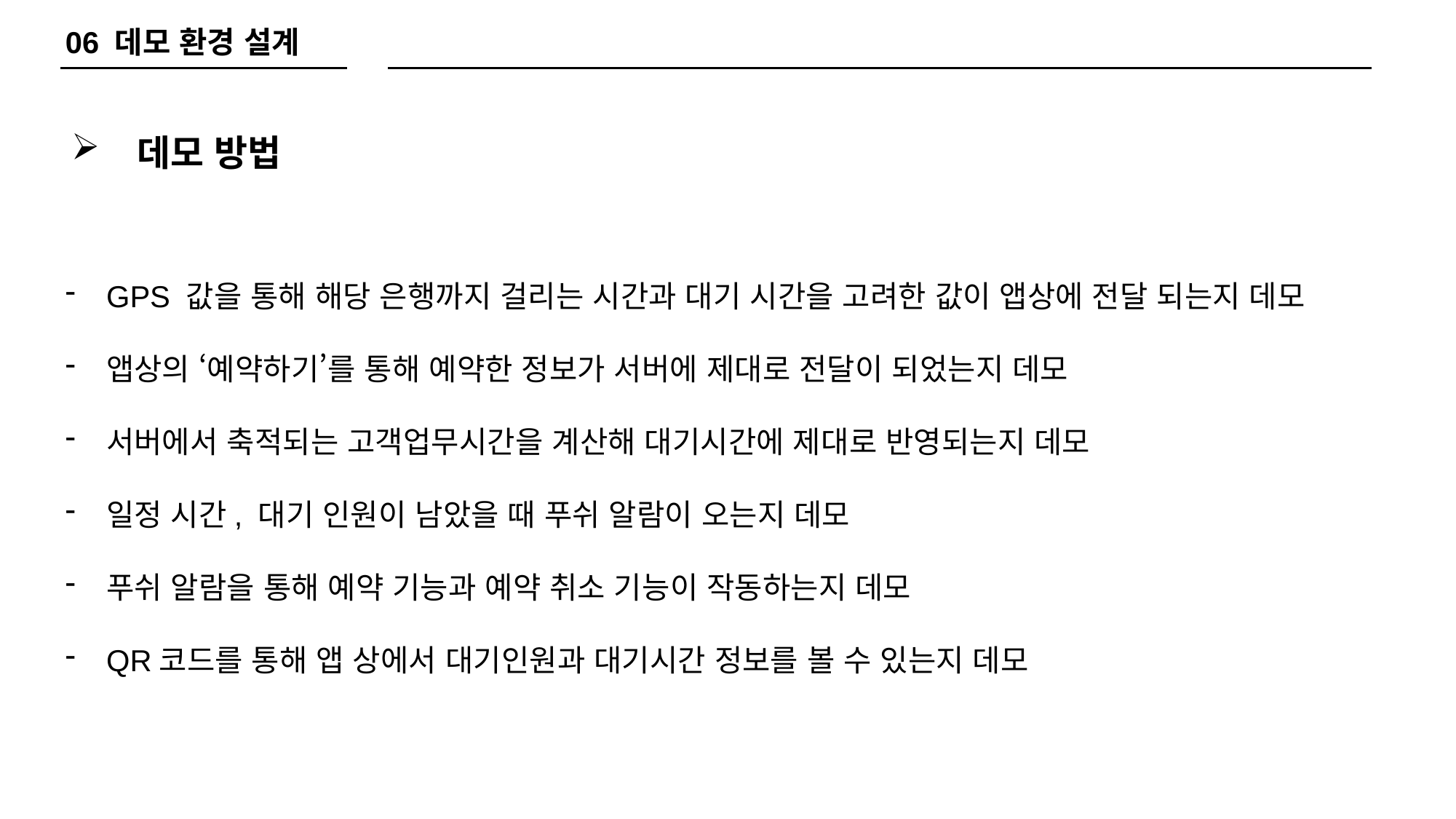

06 데모 환경 설계
  데모 방법
GPS 값을 통해 해당 은행까지 걸리는 시간과 대기 시간을 고려한 값이 앱상에 전달 되는지 데모
앱상의 ‘예약하기’를 통해 예약한 정보가 서버에 제대로 전달이 되었는지 데모
서버에서 축적되는 고객업무시간을 계산해 대기시간에 제대로 반영되는지 데모
일정 시간, 대기 인원이 남았을 때 푸쉬 알람이 오는지 데모
푸쉬 알람을 통해 예약 기능과 예약 취소 기능이 작동하는지 데모
QR코드를 통해 앱 상에서 대기인원과 대기시간 정보를 볼 수 있는지 데모